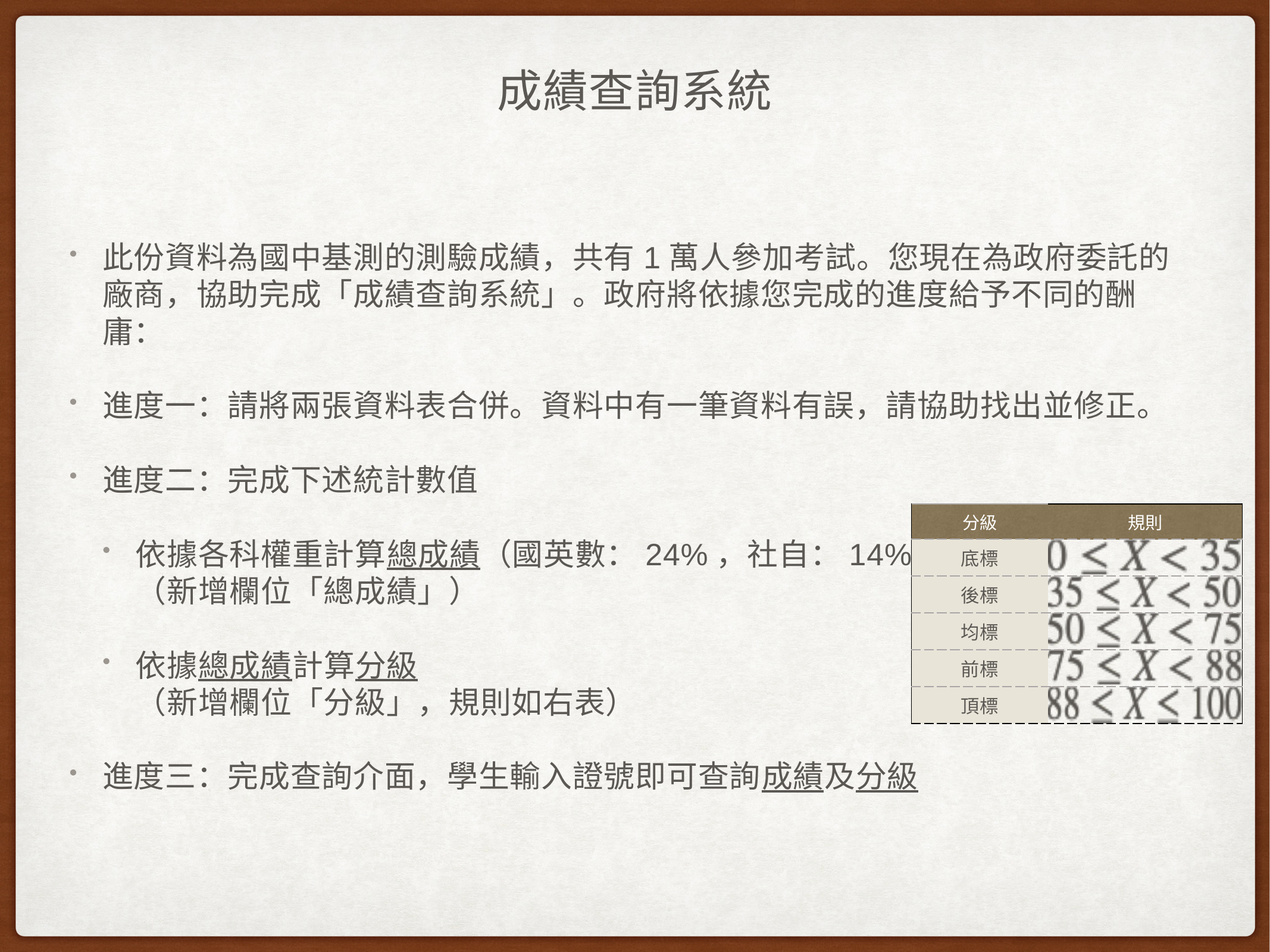

# 成績查詢系統
此份資料為國中基測的測驗成績，共有1萬人參加考試。您現在為政府委託的廠商，協助完成「成績查詢系統」。政府將依據您完成的進度給予不同的酬庸：
進度一：請將兩張資料表合併。資料中有一筆資料有誤，請協助找出並修正。
進度二：完成下述統計數值
依據各科權重計算總成績（國英數：24%，社自：14%）
（新增欄位「總成績」）
依據總成績計算分級
（新增欄位「分級」，規則如右表）
進度三：完成查詢介面，學生輸入證號即可查詢成績及分級
| 分級 | 規則 |
| --- | --- |
| 底標 |  |
| 後標 |  |
| 均標 |  |
| 前標 |  |
| 頂標 |  |